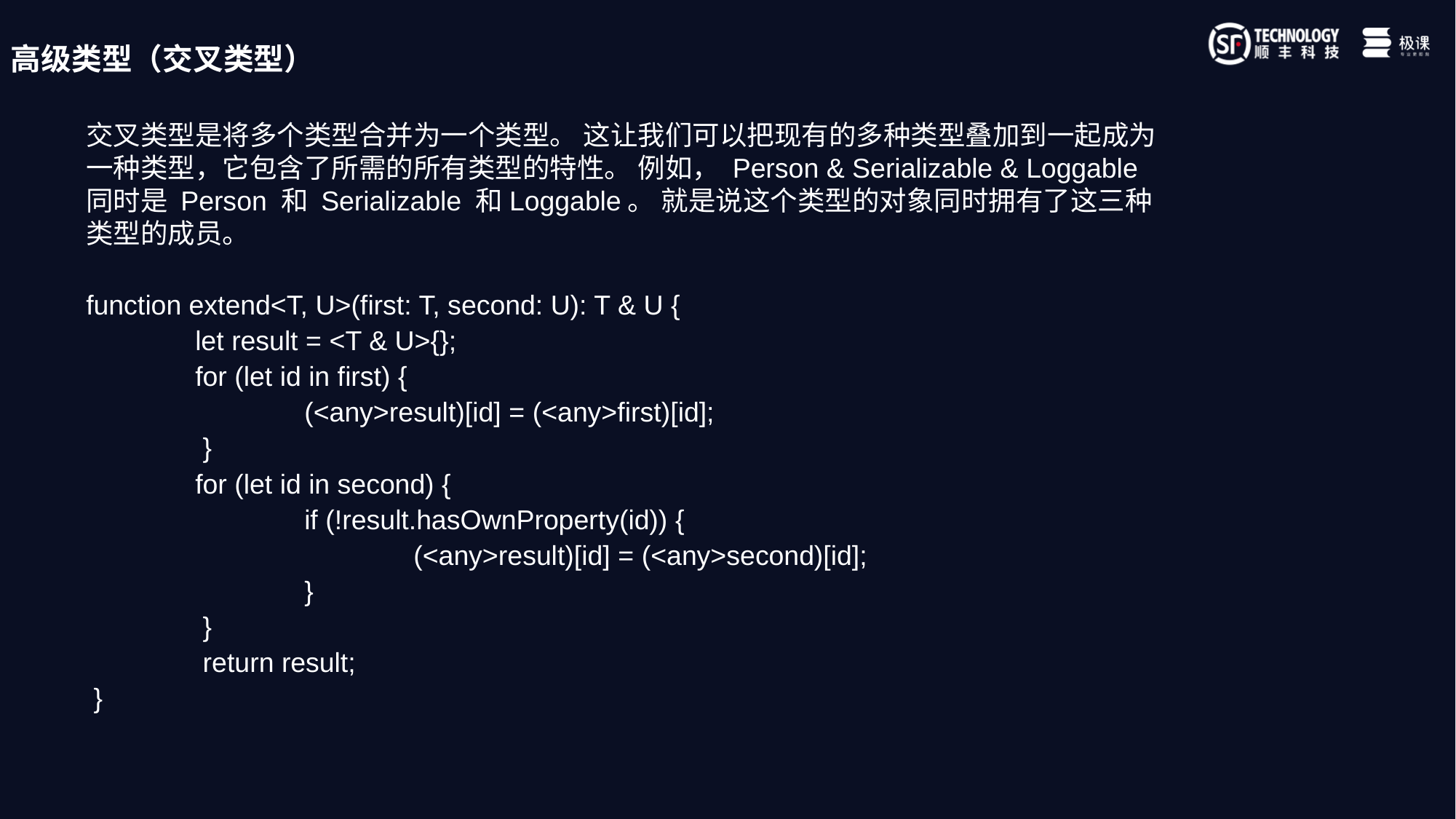

高级类型（交叉类型）
交叉类型是将多个类型合并为一个类型。 这让我们可以把现有的多种类型叠加到一起成为一种类型，它包含了所需的所有类型的特性。 例如， Person & Serializable & Loggable同时是 Person 和 Serializable 和Loggable。 就是说这个类型的对象同时拥有了这三种类型的成员。

function extend<T, U>(first: T, second: U): T & U {
	let result = <T & U>{};
	for (let id in first) {
		(<any>result)[id] = (<any>first)[id];
	 }
	for (let id in second) {
		if (!result.hasOwnProperty(id)) {
			(<any>result)[id] = (<any>second)[id];
		}
	 }
	 return result;
 }